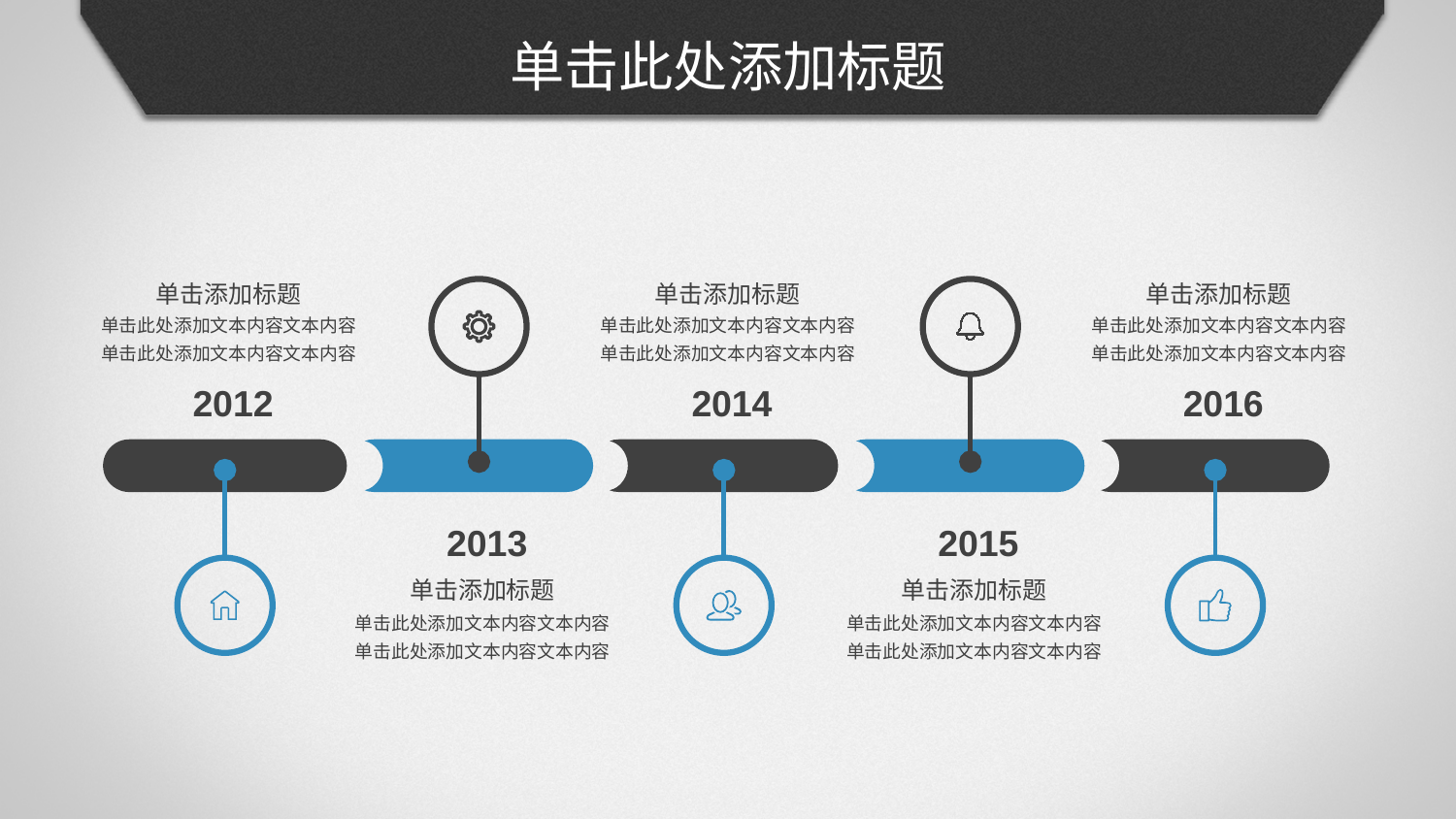

# 单击此处添加标题
单击添加标题
单击此处添加文本内容文本内容
单击此处添加文本内容文本内容
2012
单击添加标题
单击此处添加文本内容文本内容
单击此处添加文本内容文本内容
2014
单击添加标题
单击此处添加文本内容文本内容
单击此处添加文本内容文本内容
2016

2013
单击添加标题
单击此处添加文本内容文本内容
单击此处添加文本内容文本内容
2015
单击添加标题
单击此处添加文本内容文本内容
单击此处添加文本内容文本内容